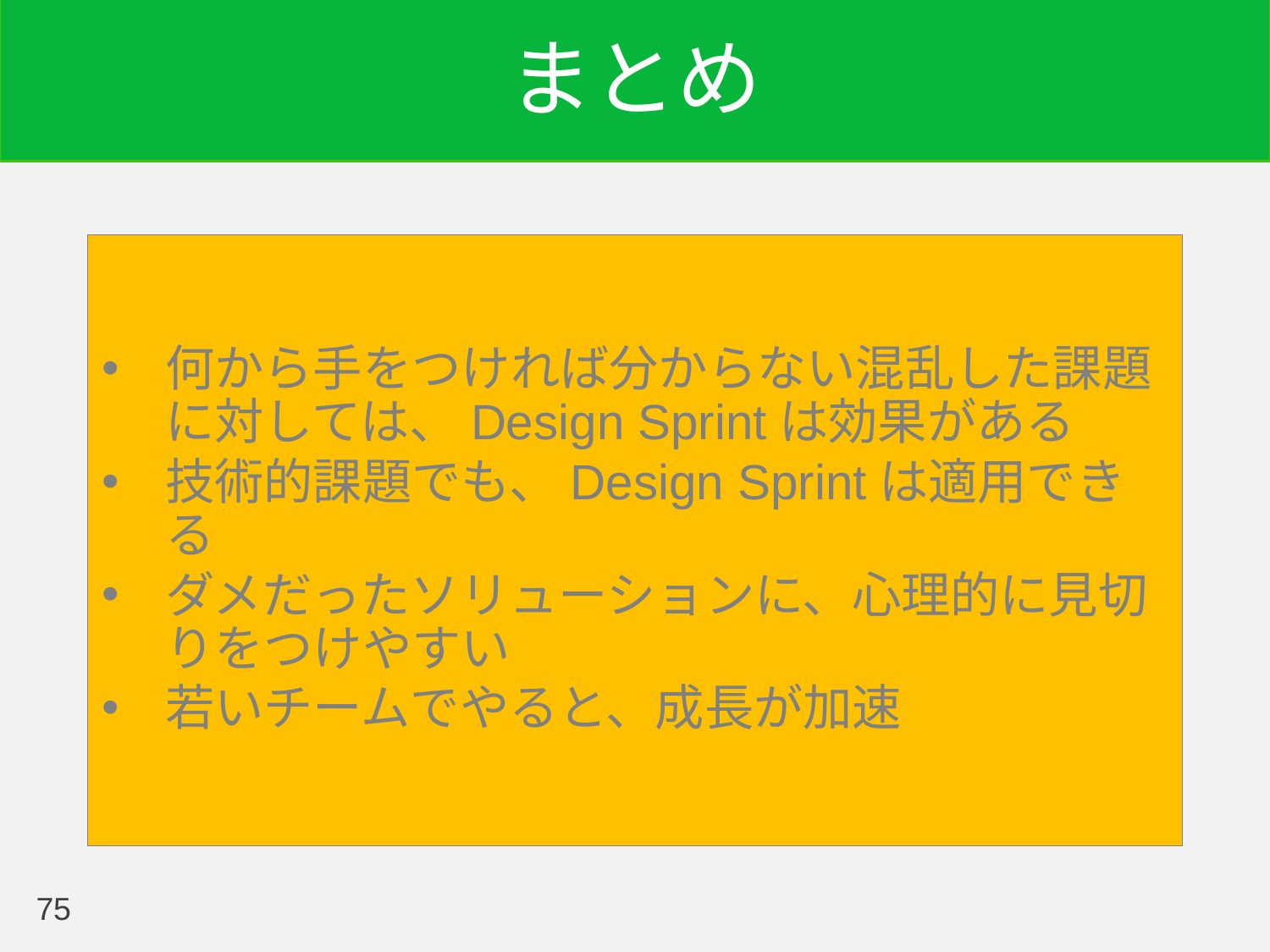

# まとめ
何から手をつければ分からない混乱した課題に対しては、Design Sprintは効果がある
技術的課題でも、Design Sprintは適用できる
ダメだったソリューションに、心理的に見切りをつけやすい
若いチームでやると、成長が加速
75